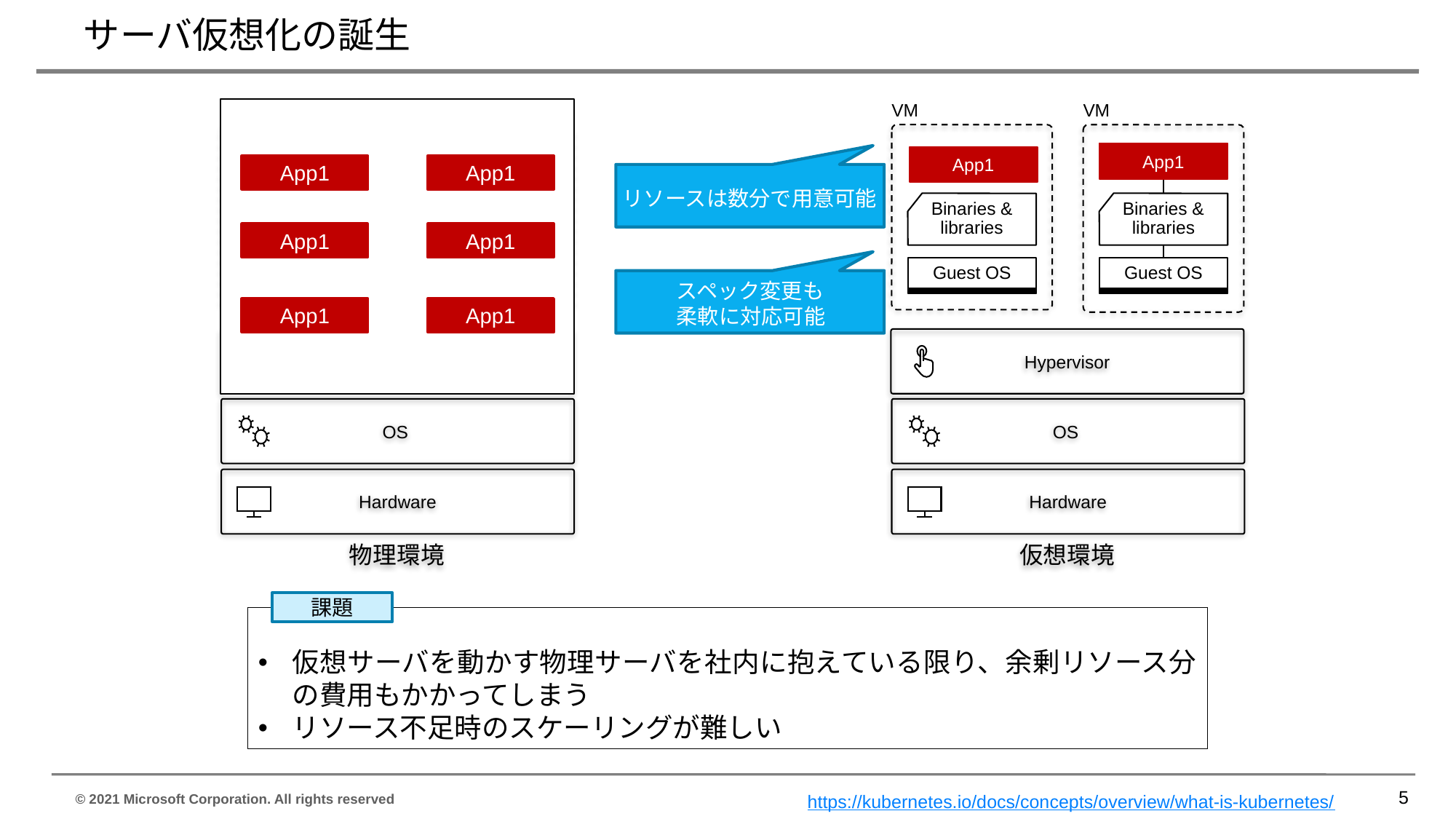

# サーバ仮想化の誕生
VM
VM

App1

App1

Binaries & libraries

Binaries & libraries

Guest OS

Guest OS
Hypervisor

OS

Hardware

VM
VM

App1

App1

Binaries & libraries

Binaries & libraries

Guest OS

Guest OS
Hypervisor

OS

Hardware

App1
App1

リソースは数分で用意可能
App1
App1

スペック変更も
柔軟に対応可能
App1
App1
物理環境
仮想環境
課題

仮想サーバを動かす物理サーバを社内に抱えている限り、余剰リソース分の費用もかかってしまう
リソース不足時のスケーリングが難しい
5
https://kubernetes.io/docs/concepts/overview/what-is-kubernetes/